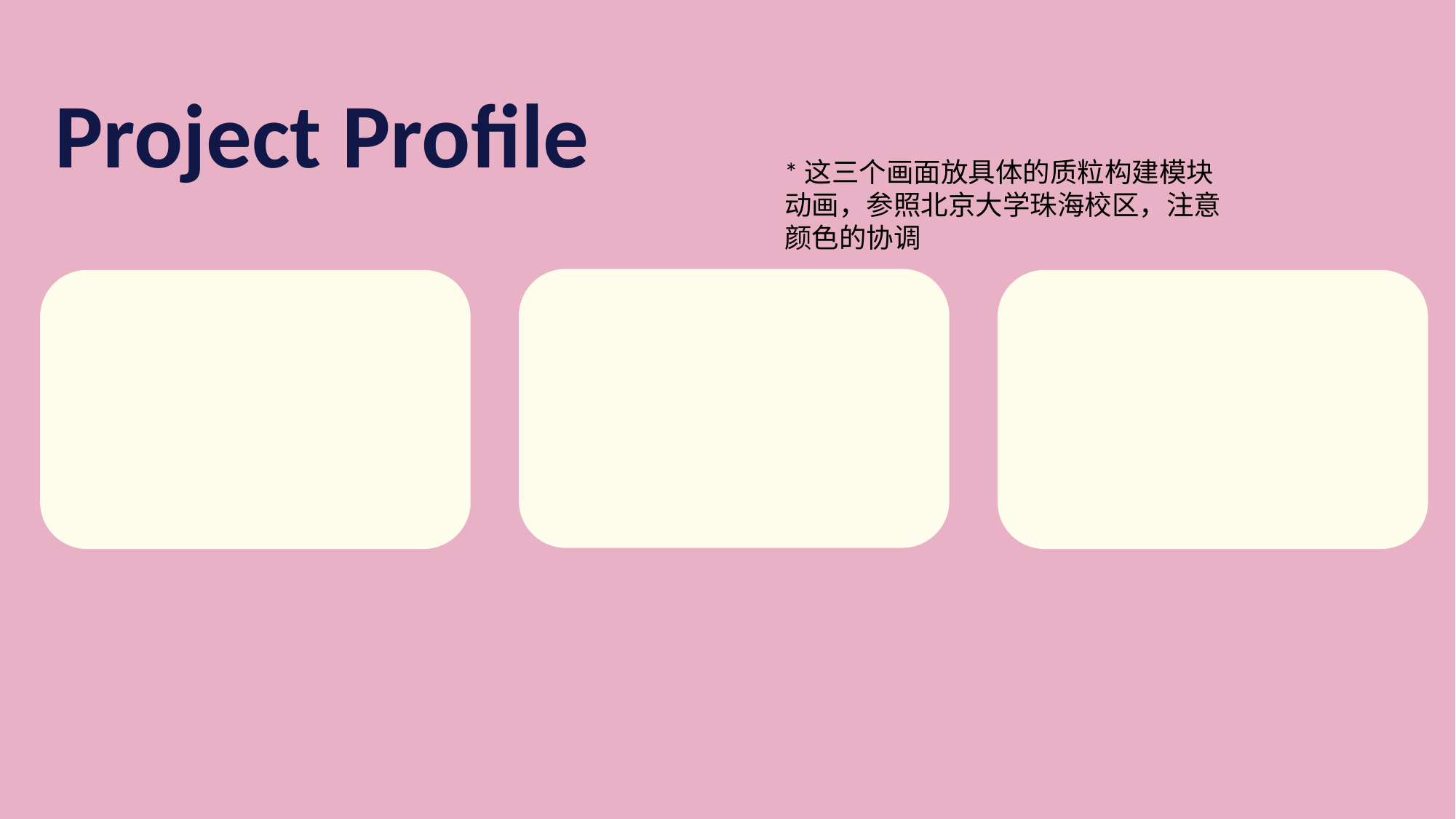

Project Profile
Fortunately, we modified the chassis bacteria and named it
*这三个画面放具体的质粒构建模块动画，参照北京大学珠海校区，注意颜色的协调

"EnteroPlastivore"